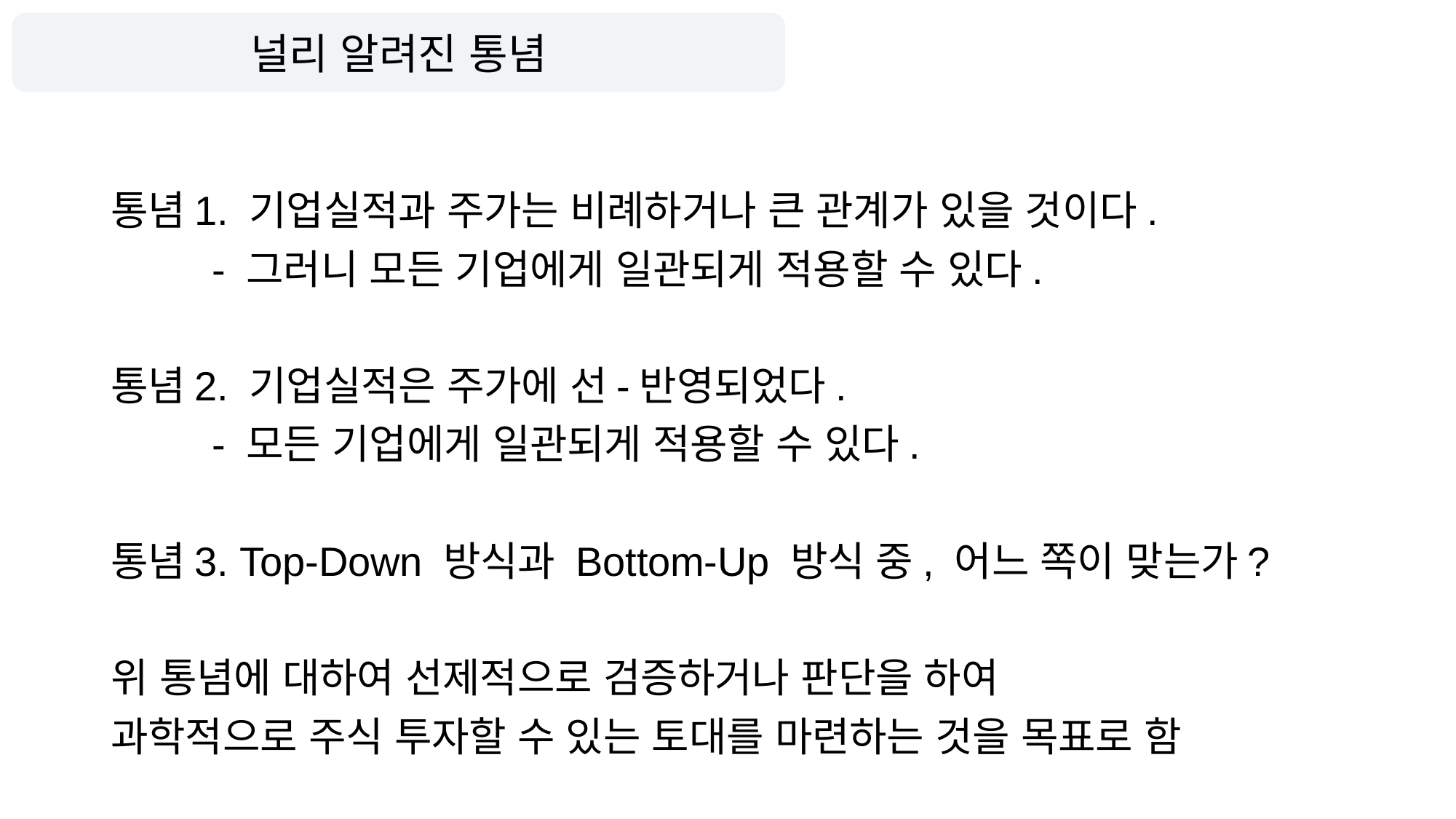

# 널리 알려진 통념
통념1. 기업실적과 주가는 비례하거나 큰 관계가 있을 것이다.
         - 그러니 모든 기업에게 일관되게 적용할 수 있다.

통념2. 기업실적은 주가에 선-반영되었다.
         - 모든 기업에게 일관되게 적용할 수 있다.

통념3. Top-Down 방식과 Bottom-Up 방식 중, 어느 쪽이 맞는가?

위 통념에 대하여 선제적으로 검증하거나 판단을 하여
과학적으로 주식 투자할 수 있는 토대를 마련하는 것을 목표로 함